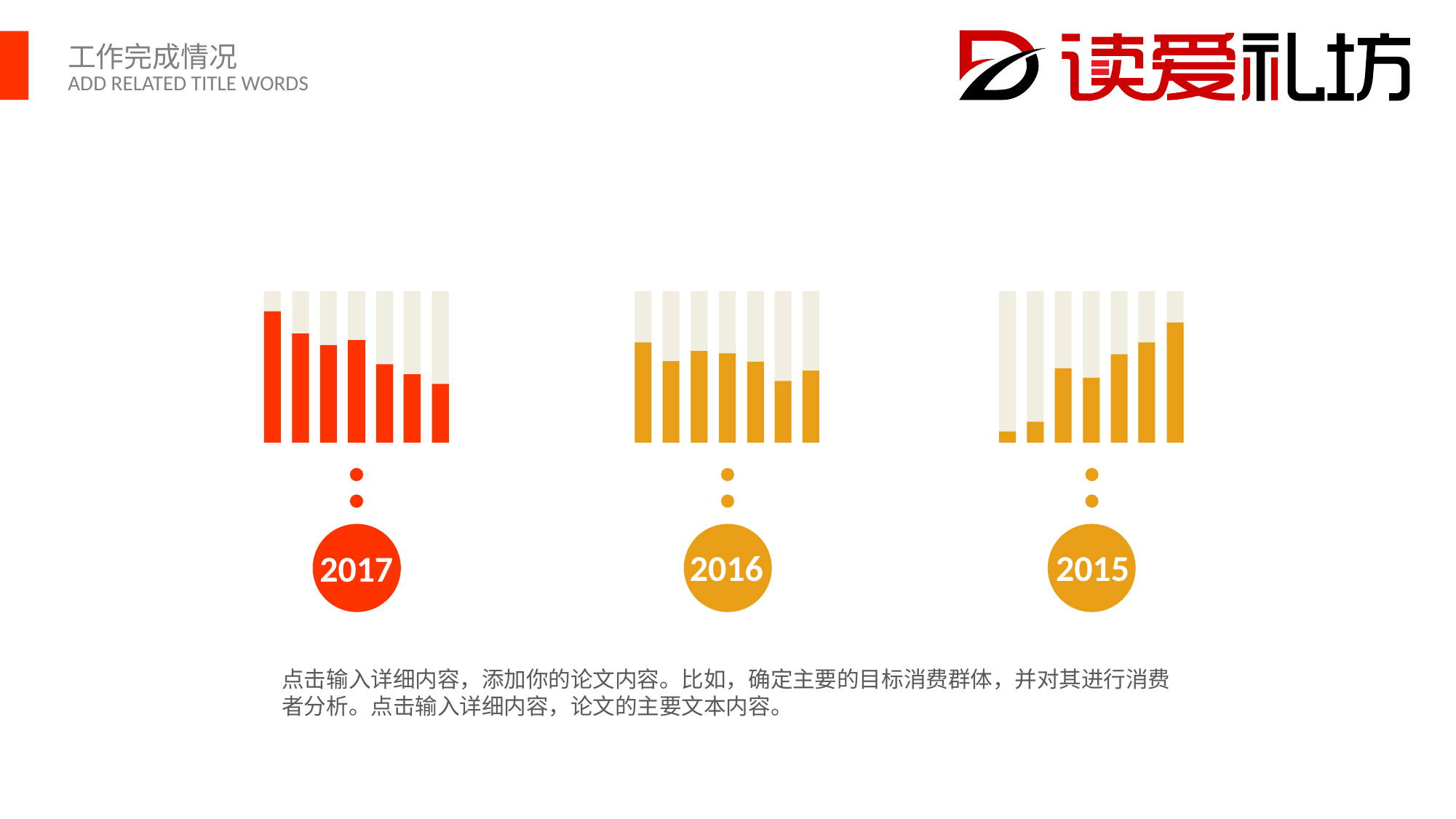

2017

2016

2015
点击输入详细内容，添加你的论文内容。比如，确定主要的目标消费群体，并对其进行消费者分析。点击输入详细内容，论文的主要文本内容。